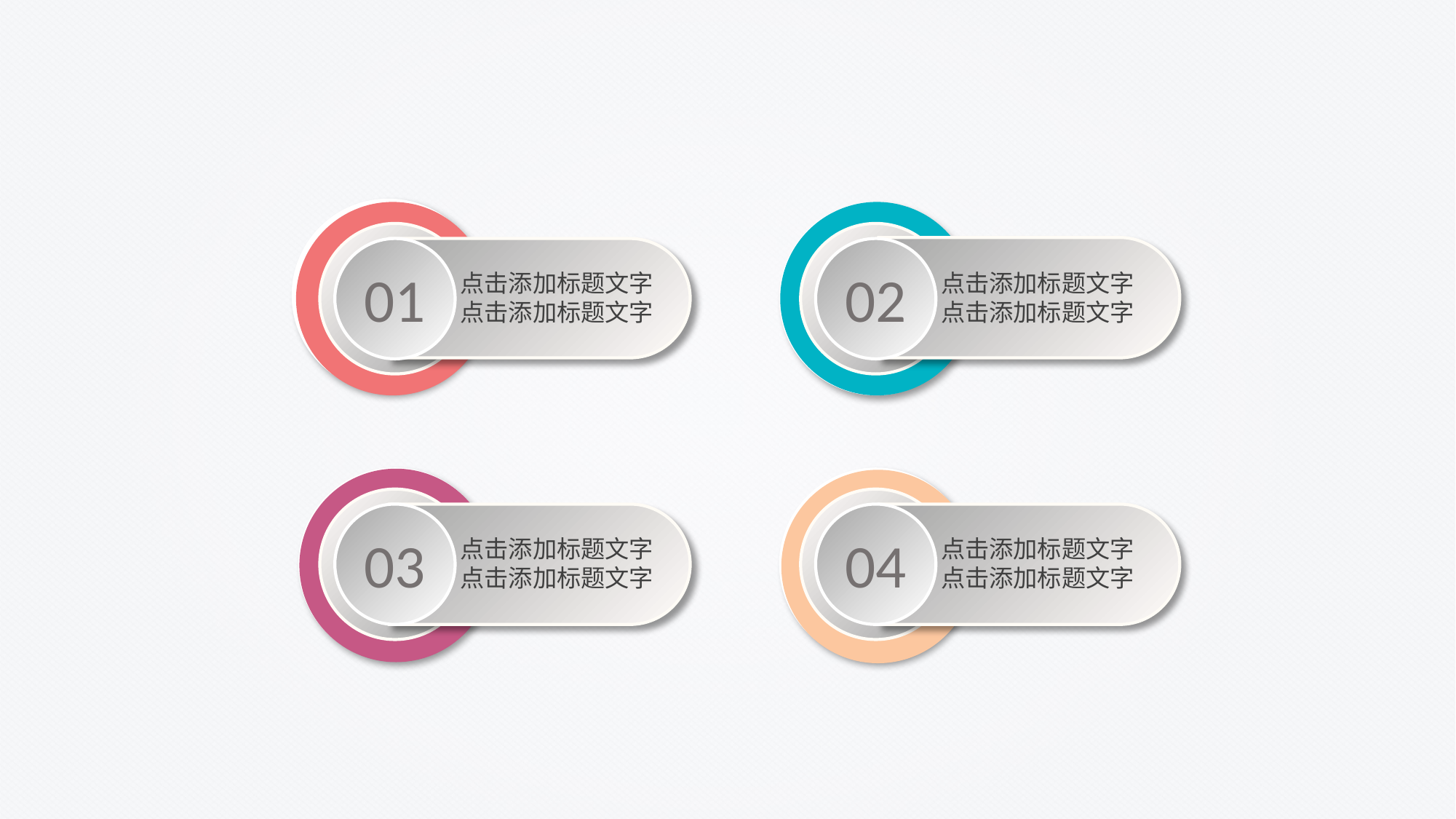

01
02
点击添加标题文字
点击添加标题文字
点击添加标题文字
点击添加标题文字

03
04
点击添加标题文字
点击添加标题文字
点击添加标题文字
点击添加标题文字